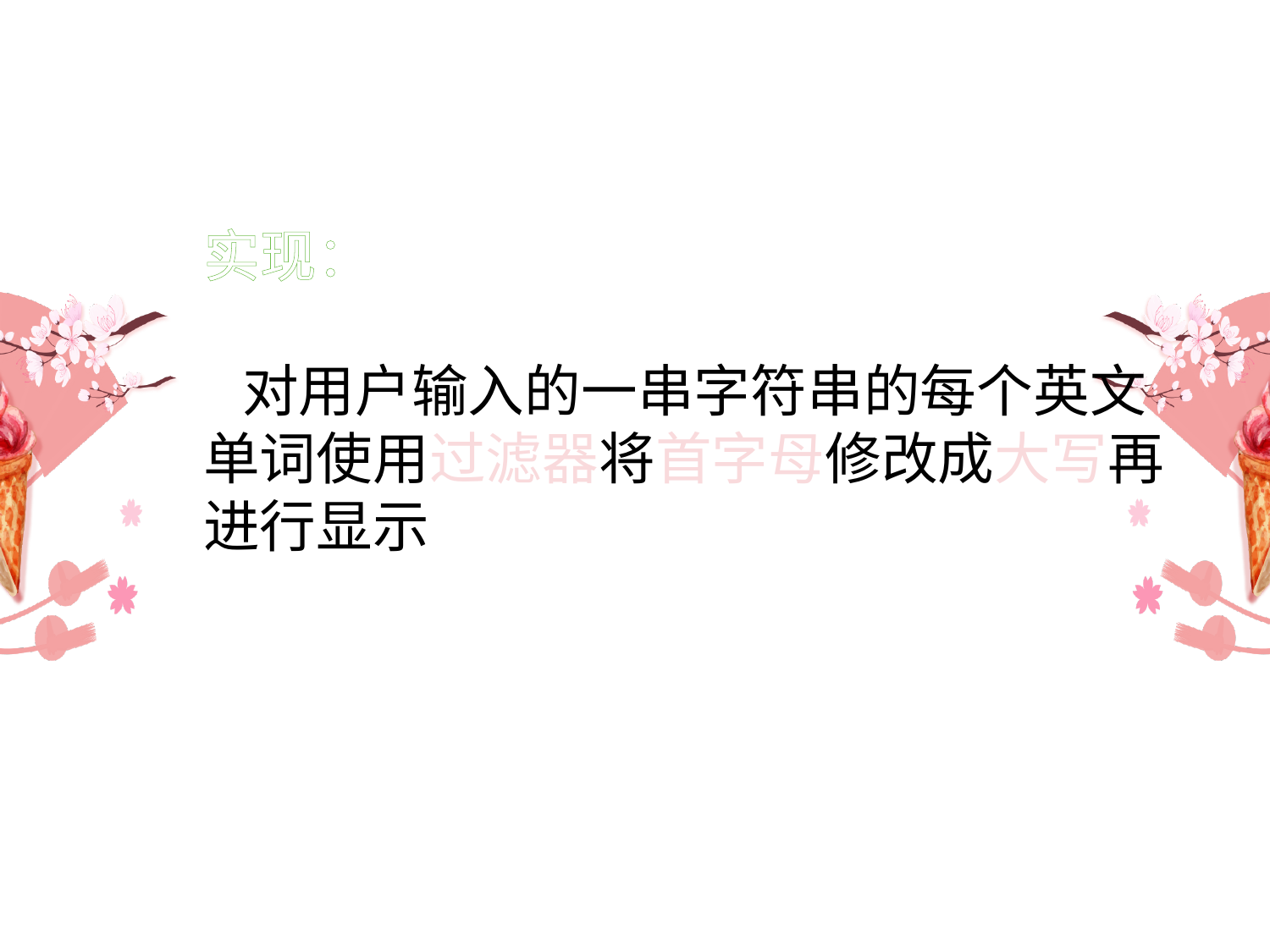

实现：

  对用户输入的一串字符串的每个英文单词使用过滤器将首字母修改成大写再进行显示